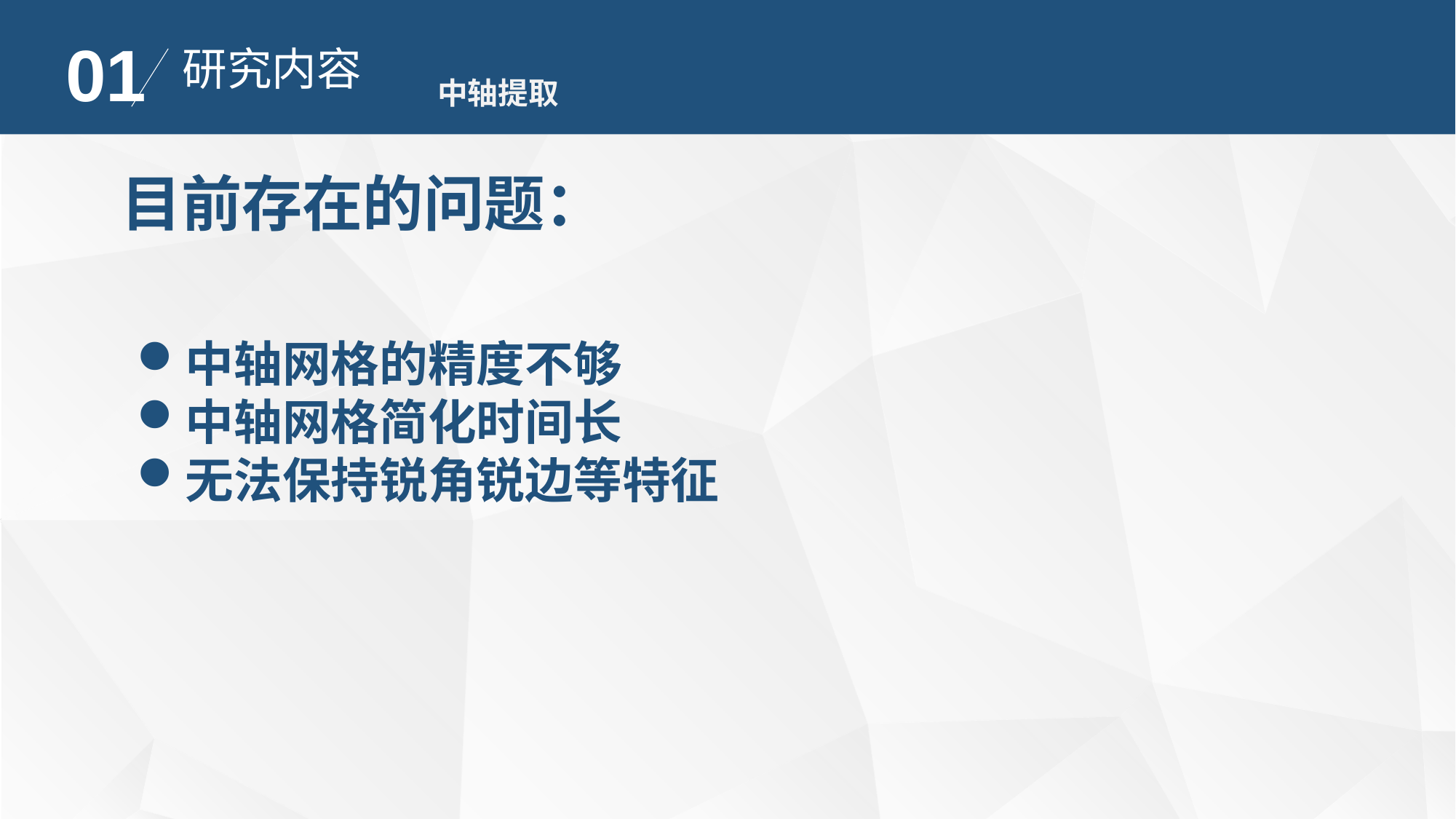

01
研究内容
中轴提取
目前存在的问题：
中轴网格的精度不够
中轴网格简化时间长
无法保持锐角锐边等特征